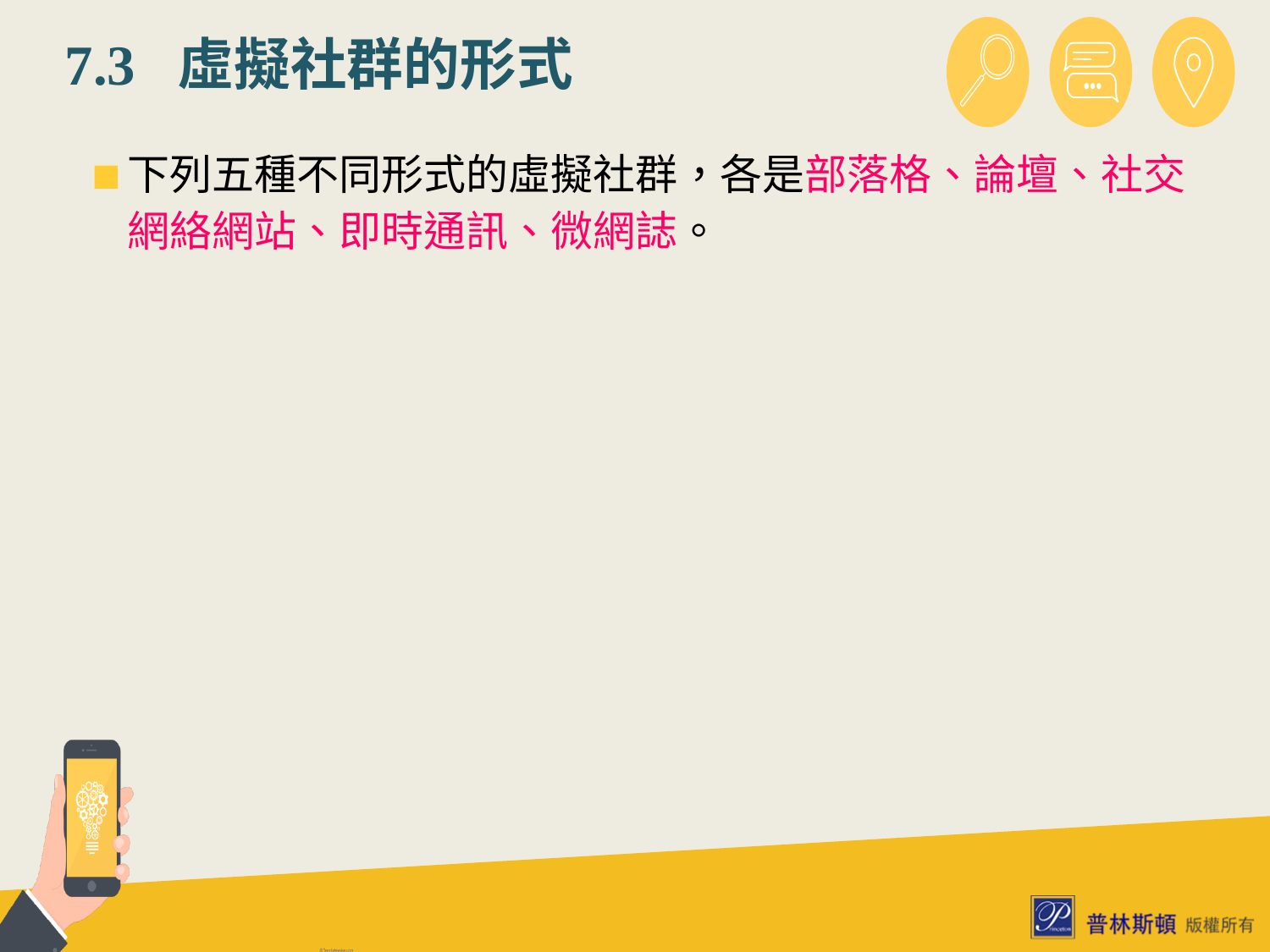

# 7.3  虛擬社群的形式
下列五種不同形式的虛擬社群，各是部落格、論壇、社交網絡網站、即時通訊、微網誌。